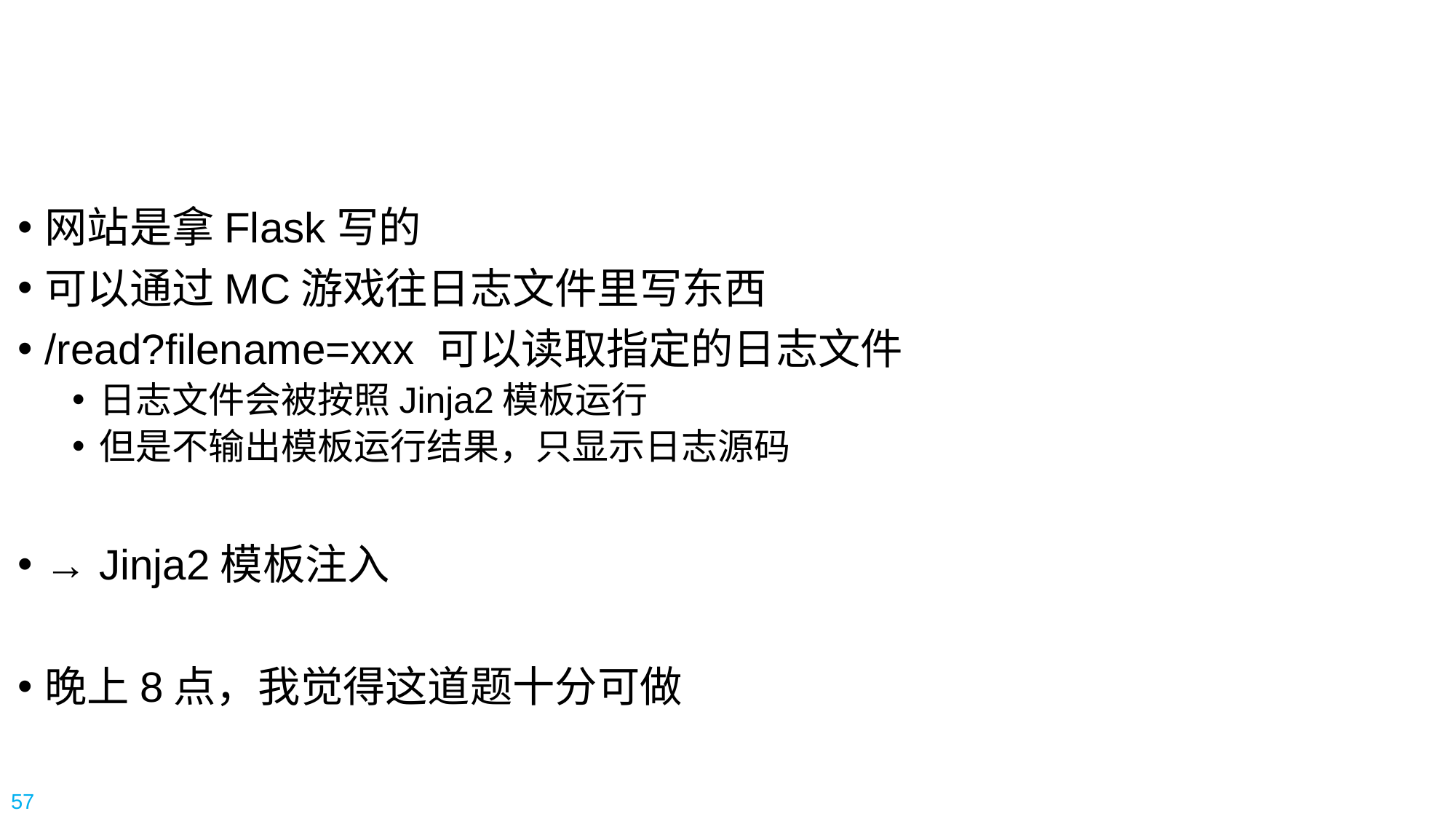

#
网站是拿Flask写的
可以通过MC游戏往日志文件里写东西
/read?filename=xxx 可以读取指定的日志文件
日志文件会被按照Jinja2模板运行
但是不输出模板运行结果，只显示日志源码

→ Jinja2模板注入

晚上8点，我觉得这道题十分可做
57